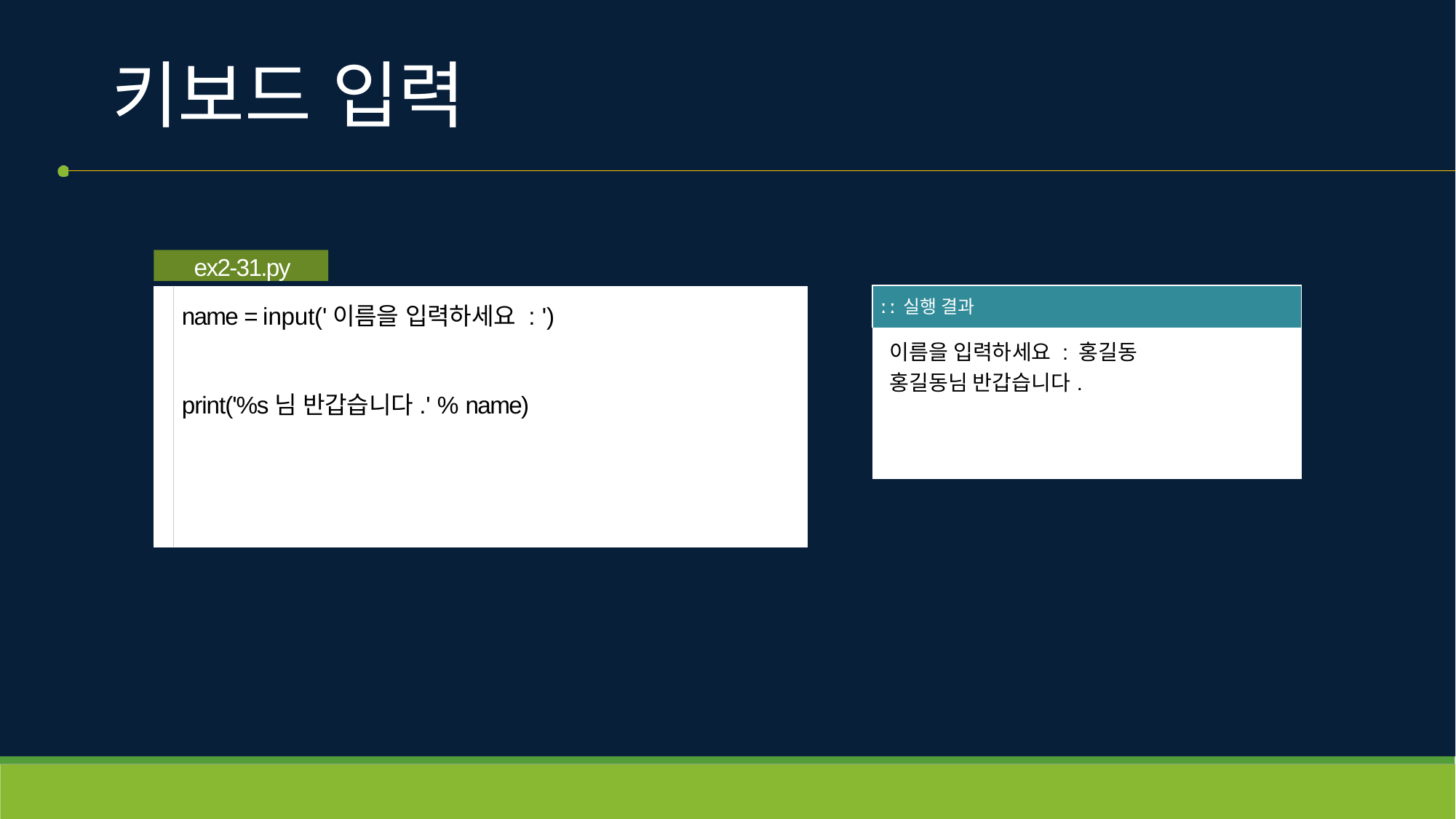

# 키보드 입력

ex2-31.py
| ː ː 실행 결과 |
| --- |
| 이름을 입력하세요 : 홍길동 홍길동님 반갑습니다. |

name = input('이름을 입력하세요 : ')

print('%s님 반갑습니다.' % name)